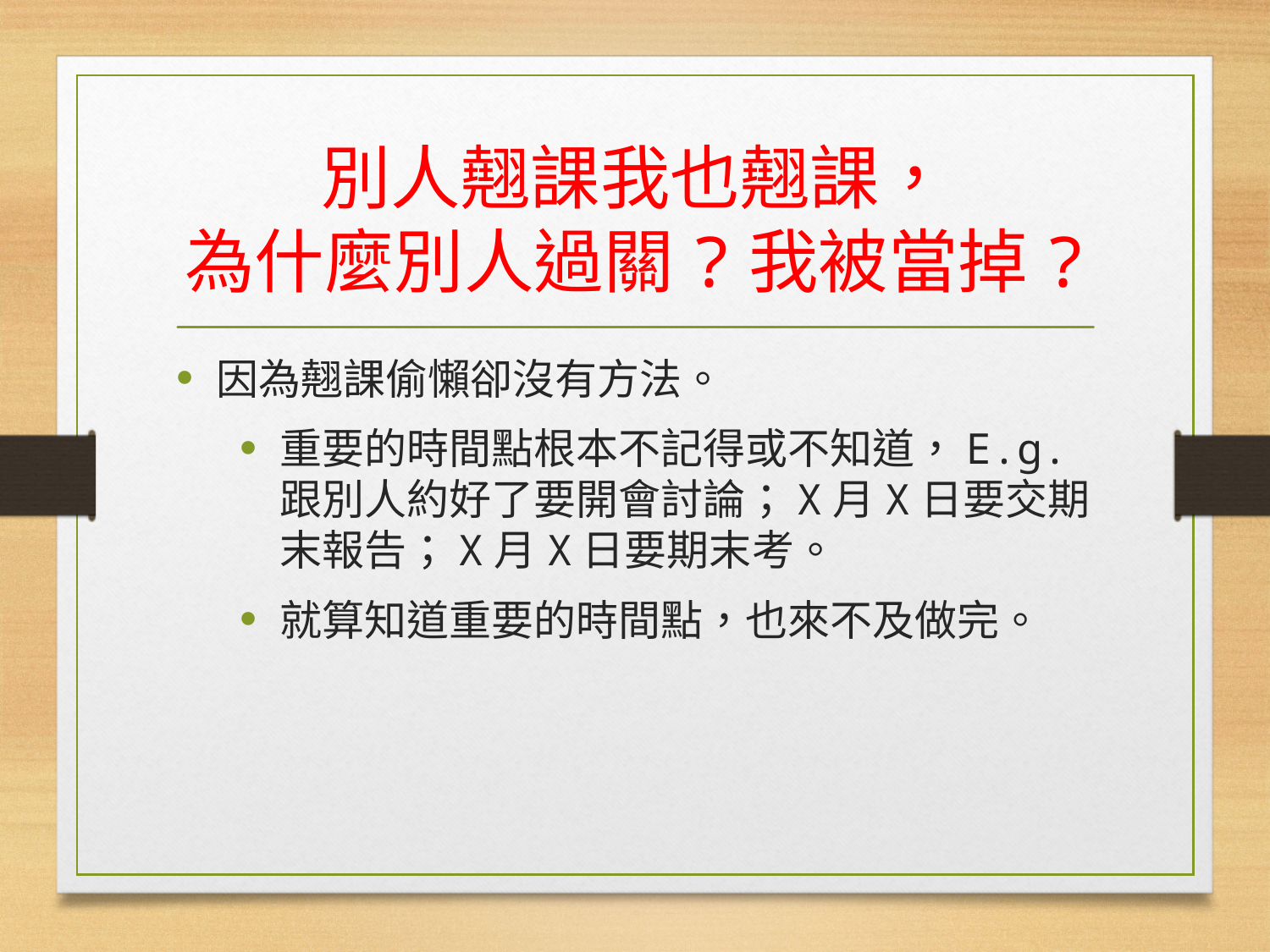

# 別人翹課我也翹課， 為什麼別人過關?我被當掉?
因為翹課偷懶卻沒有方法。
重要的時間點根本不記得或不知道，E.g.跟別人約好了要開會討論；X月X日要交期末報告；X月X日要期末考。
就算知道重要的時間點，也來不及做完。